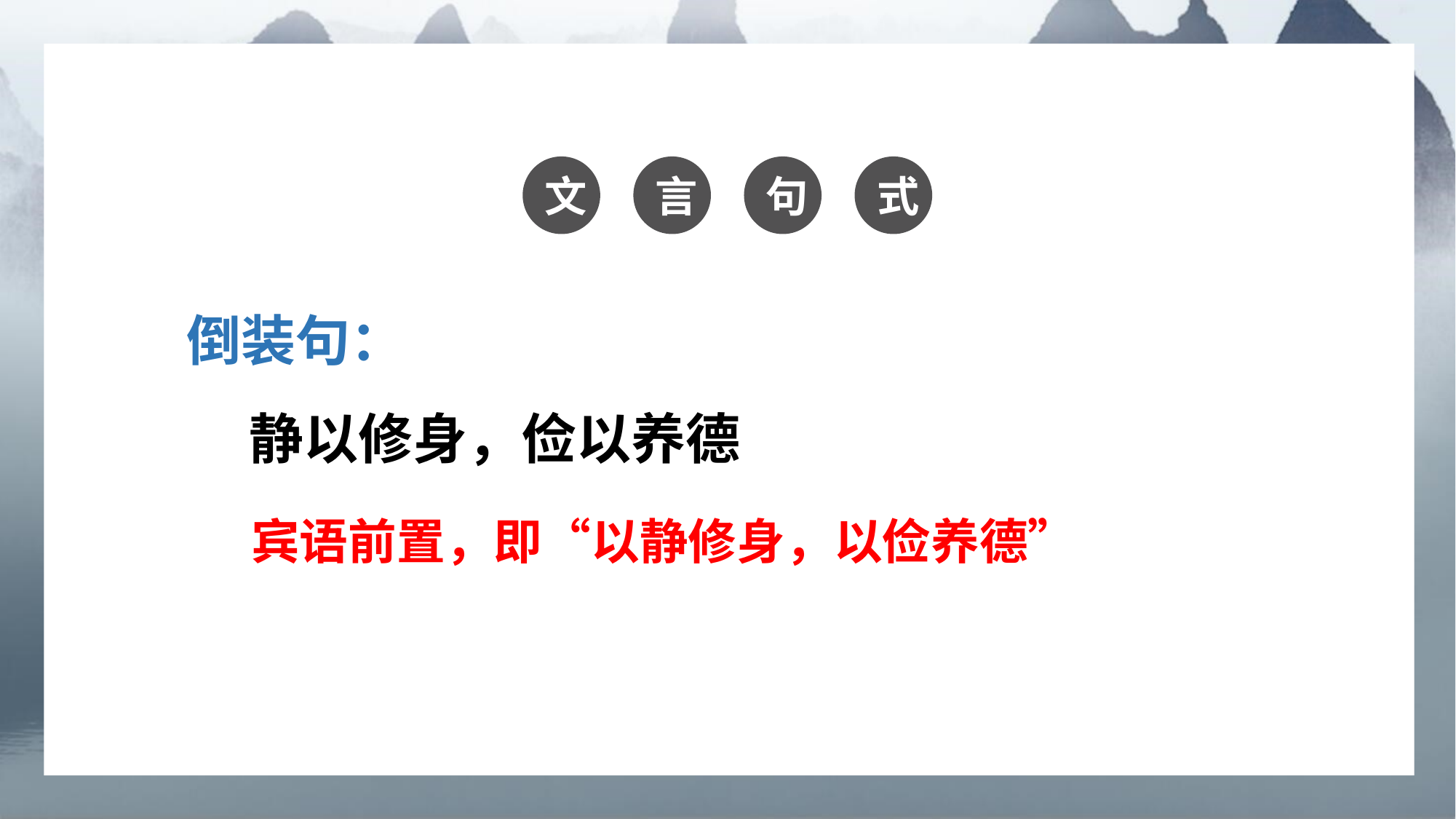

文
言
句
式
倒装句：
    静以修身，俭以养德
宾语前置，即“以静修身，以俭养德”